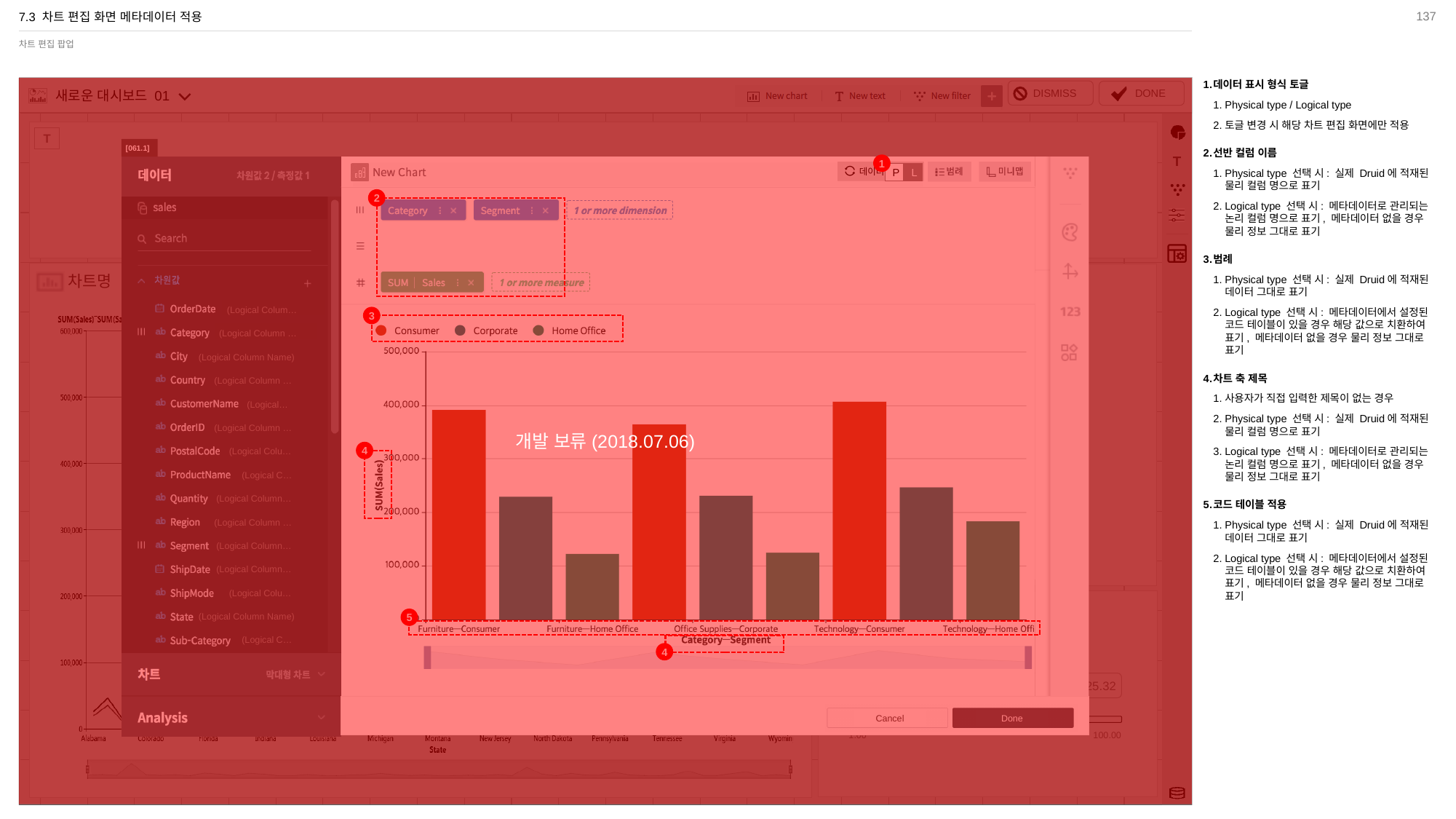

137
# 7.3 차트 편집 화면 메타데이터 적용
차트 편집 팝업
개발 보류(2018.07.06)
데이터 표시 형식 토글
Physical type / Logical type
토글 변경 시 해당 차트 편집 화면에만 적용
선반 컬럼 이름
Physical type 선택 시: 실제 Druid에 적재된 물리 컬럼 명으로 표기
Logical type 선택 시: 메타데이터로 관리되는 논리 컬럼 명으로 표기, 메타데이터 없을 경우 물리 정보 그대로 표기
범례
Physical type 선택 시: 실제 Druid에 적재된 데이터 그대로 표기
Logical type 선택 시: 메타데이터에서 설정된 코드 테이블이 있을 경우 해당 값으로 치환하여 표기, 메타데이터 없을 경우 물리 정보 그대로 표기
차트 축 제목
사용자가 직접 입력한 제목이 없는 경우
Physical type 선택 시: 실제 Druid에 적재된 물리 컬럼 명으로 표기
Logical type 선택 시: 메타데이터로 관리되는 논리 컬럼 명으로 표기, 메타데이터 없을 경우 물리 정보 그대로 표기
코드 테이블 적용
Physical type 선택 시: 실제 Druid에 적재된 데이터 그대로 표기
Logical type 선택 시: 메타데이터에서 설정된 코드 테이블이 있을 경우 해당 값으로 치환하여 표기, 메타데이터 없을 경우 물리 정보 그대로 표기
[061.1]
1
P
L
2

(Logical Colum…
3

(Logical Column …
(Logical Column Name)
(Logical Column …
(Logical…
(Logical Column …
(Logical Colu…
4

(Logical C…
(Logical Column…
(Logical Column …
(Logical Column…
(Logical Column…
(Logical Colu…
(Logical Column Name)
5

(Logical C…

4